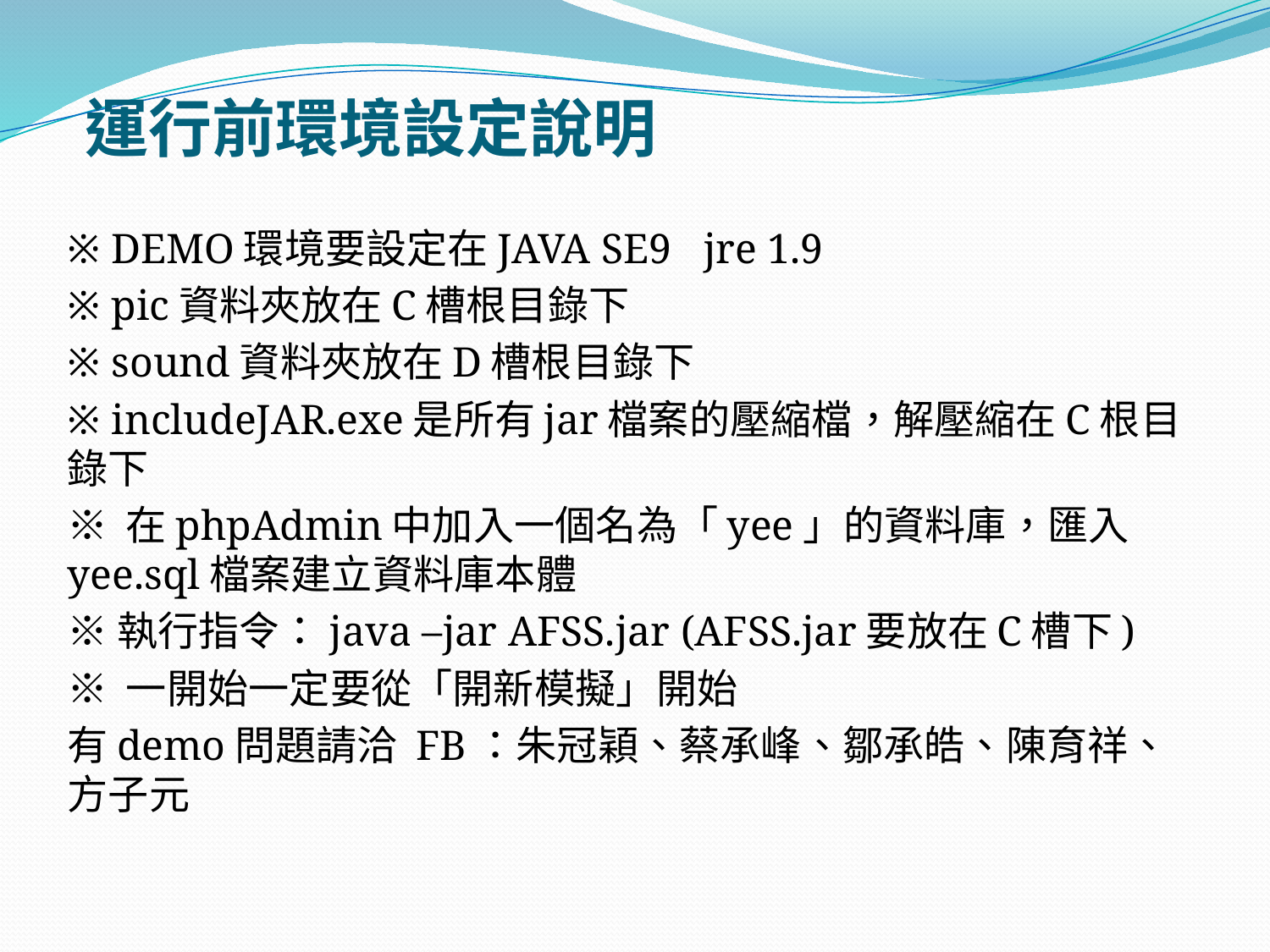

# 運行前環境設定說明
※ DEMO環境要設定在JAVA SE9   jre 1.9
※ pic資料夾放在C槽根目錄下
※ sound資料夾放在D槽根目錄下
※ includeJAR.exe是所有jar檔案的壓縮檔，解壓縮在C根目錄下
※ 在phpAdmin中加入一個名為「yee」的資料庫，匯入yee.sql檔案建立資料庫本體
※執行指令：java –jar AFSS.jar (AFSS.jar要放在C槽下)
※ 一開始一定要從「開新模擬」開始
有demo問題請洽 FB：朱冠穎、蔡承峰、鄒承皓、陳育祥、方子元